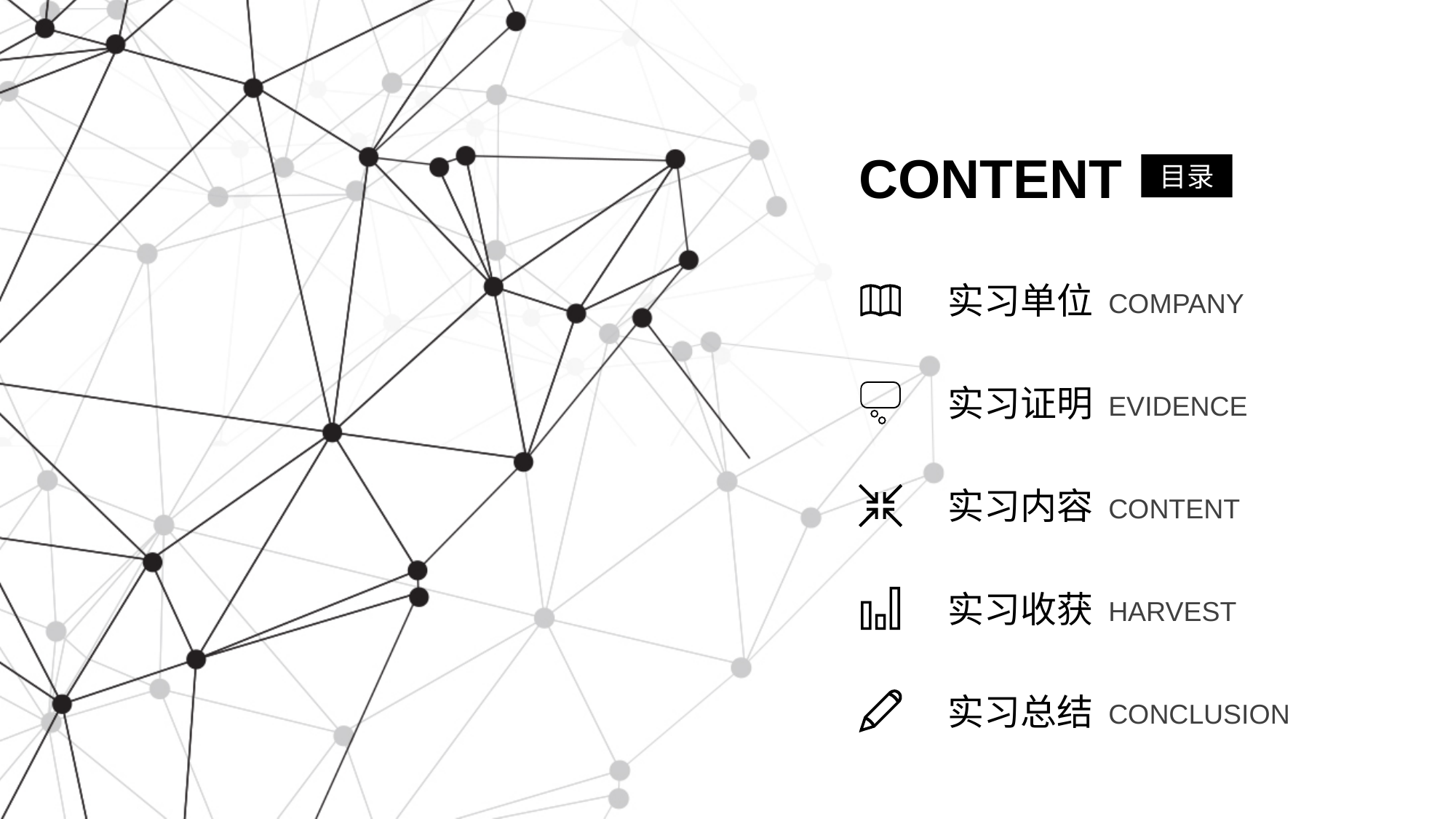

CONTENT
目录
实习单位
COMPANY

实习证明

EVIDENCE
实习内容

CONTENT
实习收获

HARVEST
实习总结

CONCLUSION